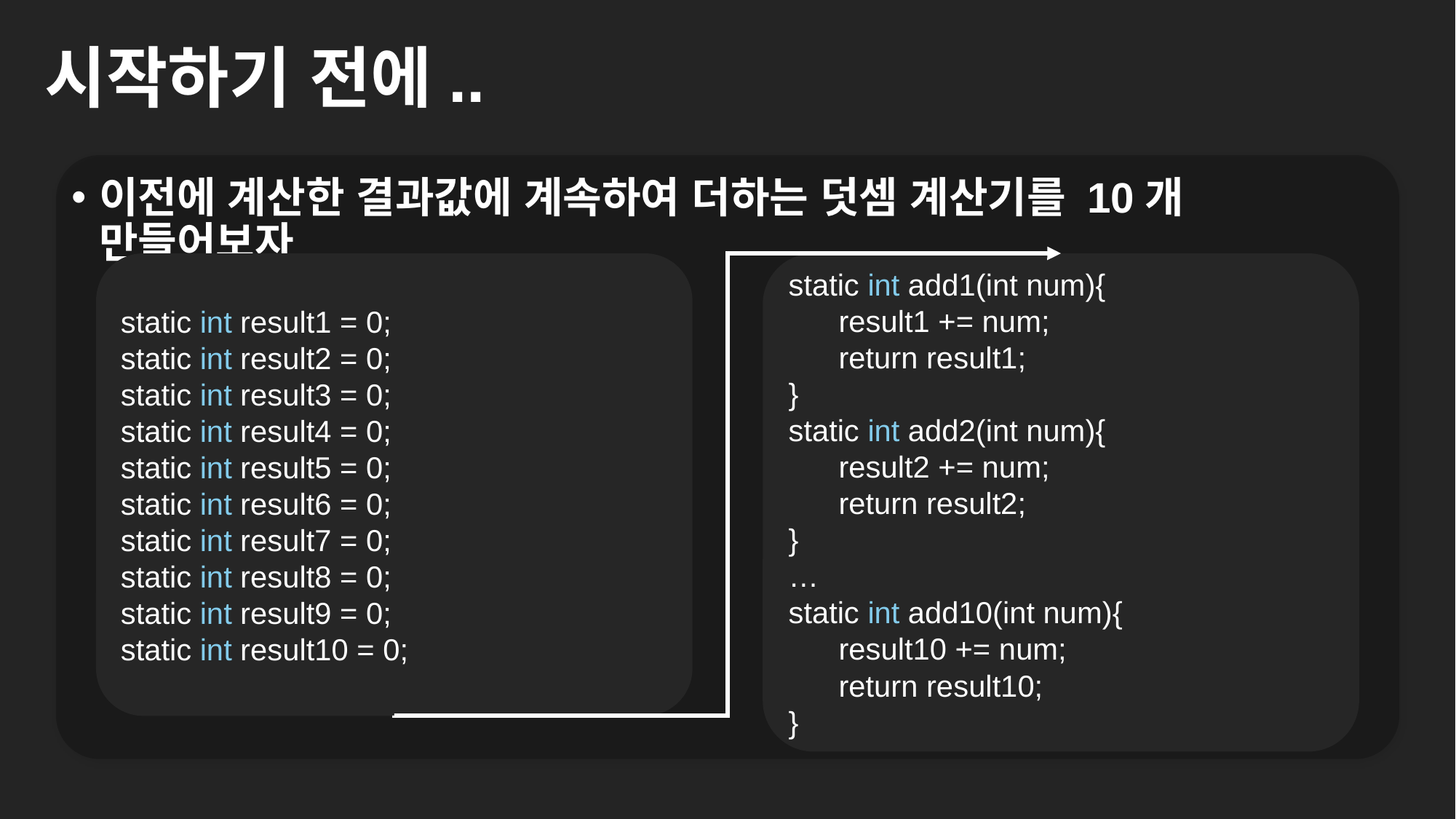

# 시작하기 전에..
이전에 계산한 결과값에 계속하여 더하는 덧셈 계산기를 10개 만들어보자
static int result1 = 0;
static int result2 = 0;
static int result3 = 0;
static int result4 = 0;
static int result5 = 0;
static int result6 = 0;
static int result7 = 0;
static int result8 = 0;
static int result9 = 0;
static int result10 = 0;
static int add1(int num){
      result1 += num;
      return result1;
}
static int add2(int num){
      result2 += num;
      return result2;
}
…
static int add10(int num){
      result10 += num;
      return result10;
}